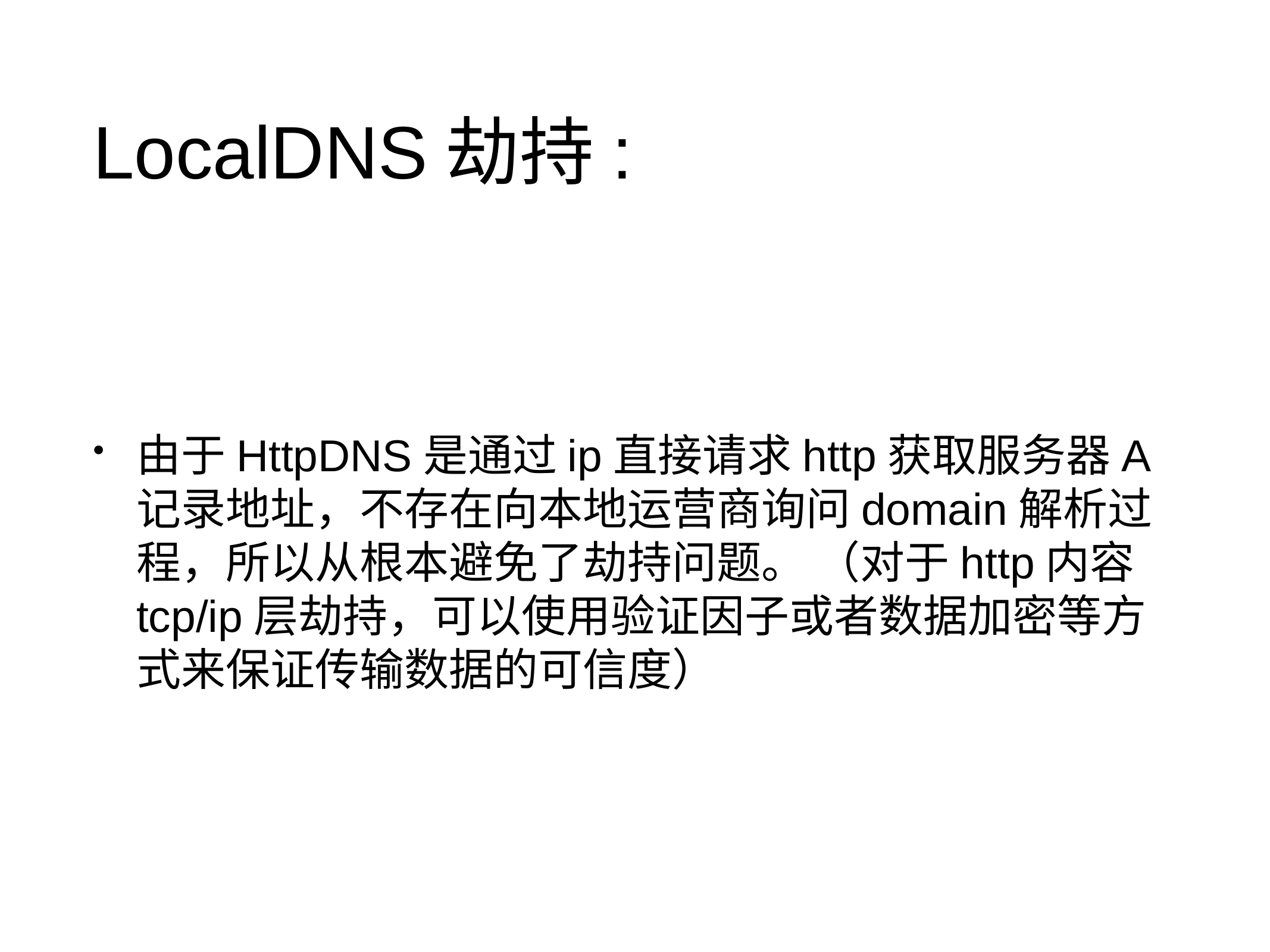

# LocalDNS劫持:
由于HttpDNS是通过ip直接请求http获取服务器A记录地址，不存在向本地运营商询问domain解析过程，所以从根本避免了劫持问题。 （对于http内容tcp/ip层劫持，可以使用验证因子或者数据加密等方式来保证传输数据的可信度）